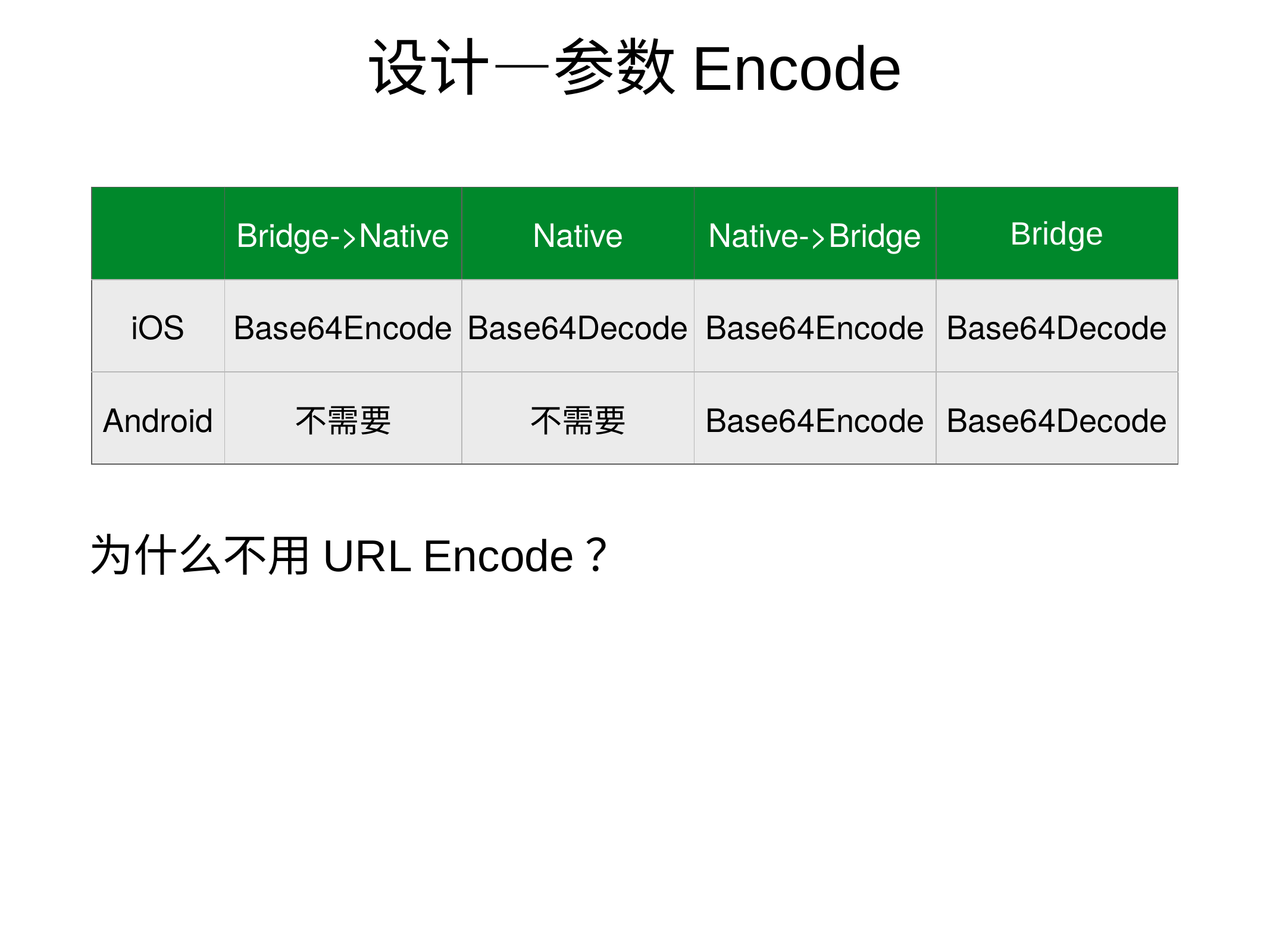

# 设计—参数Encode
|  | Bridge->Native | Native | Native->Bridge | Bridge |
| --- | --- | --- | --- | --- |
| iOS | Base64Encode | Base64Decode | Base64Encode | Base64Decode |
| Android | 不需要 | 不需要 | Base64Encode | Base64Decode |
为什么不用URL Encode？